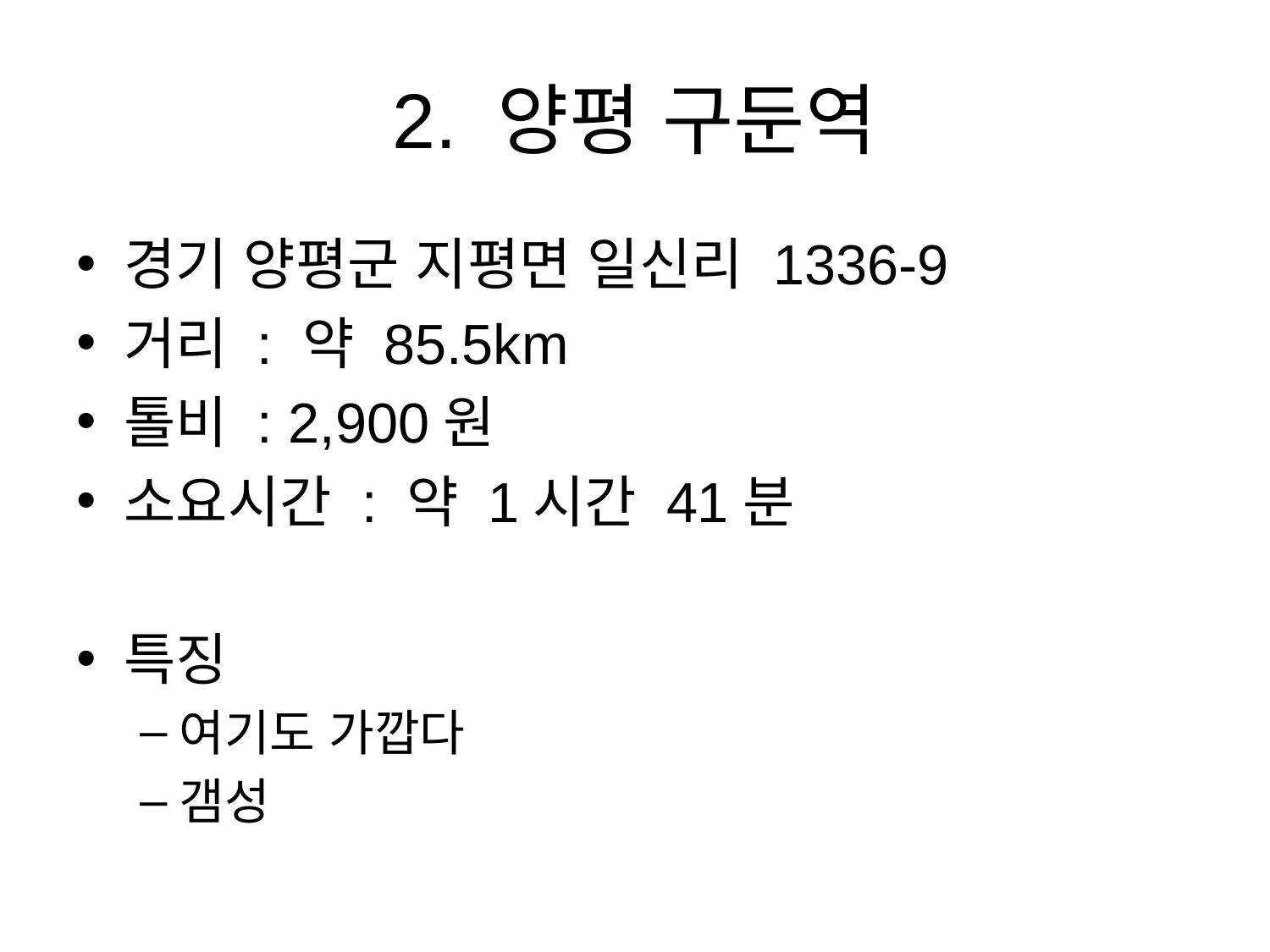

# 2. 양평 구둔역
경기 양평군 지평면 일신리 1336-9
거리 : 약 85.5km
톨비 : 2,900원
소요시간 : 약 1시간 41분

특징
여기도 가깝다
갬성